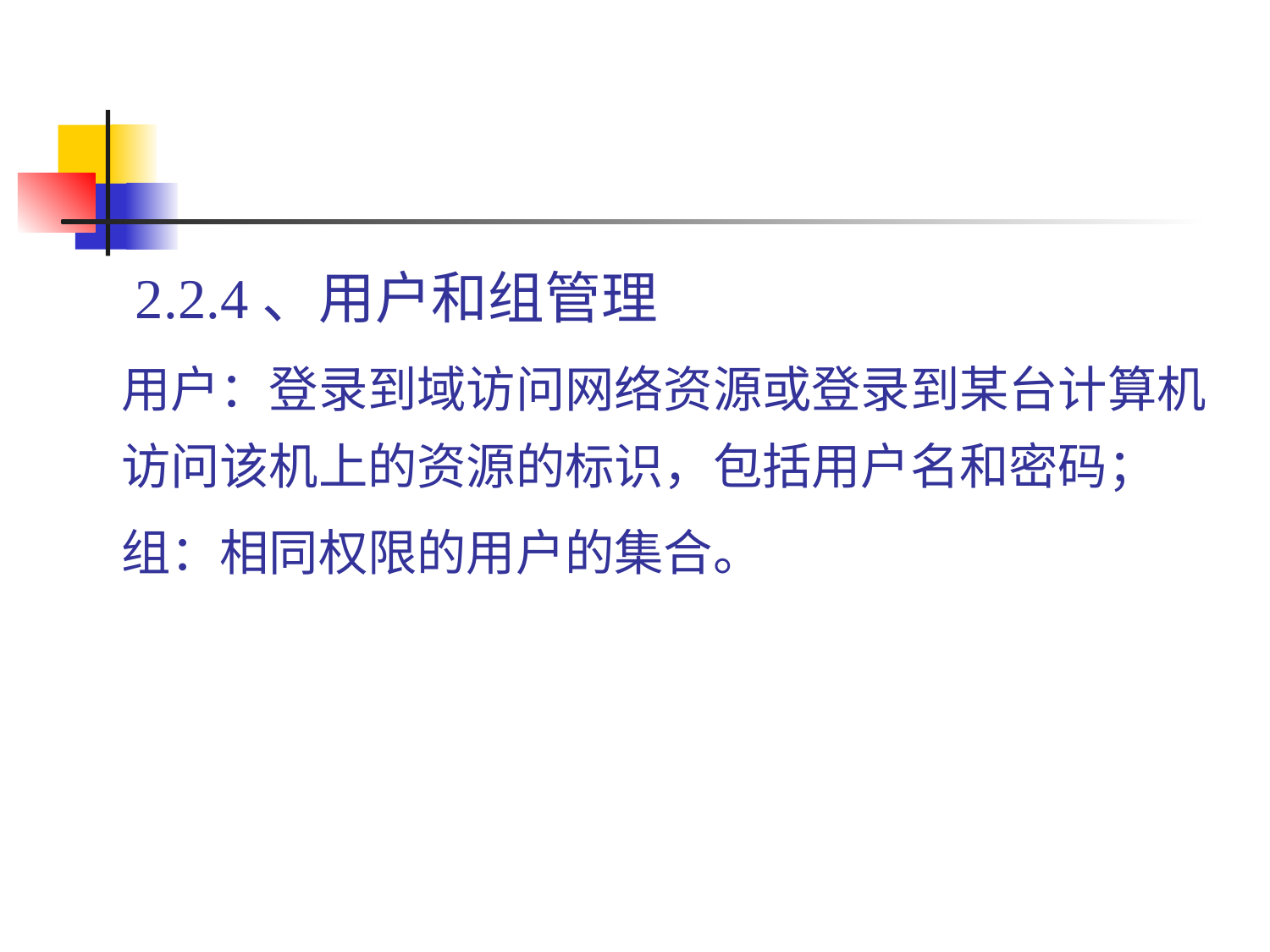

#
 2.2.4、用户和组管理
用户：登录到域访问网络资源或登录到某台计算机访问该机上的资源的标识，包括用户名和密码；
组：相同权限的用户的集合。

37